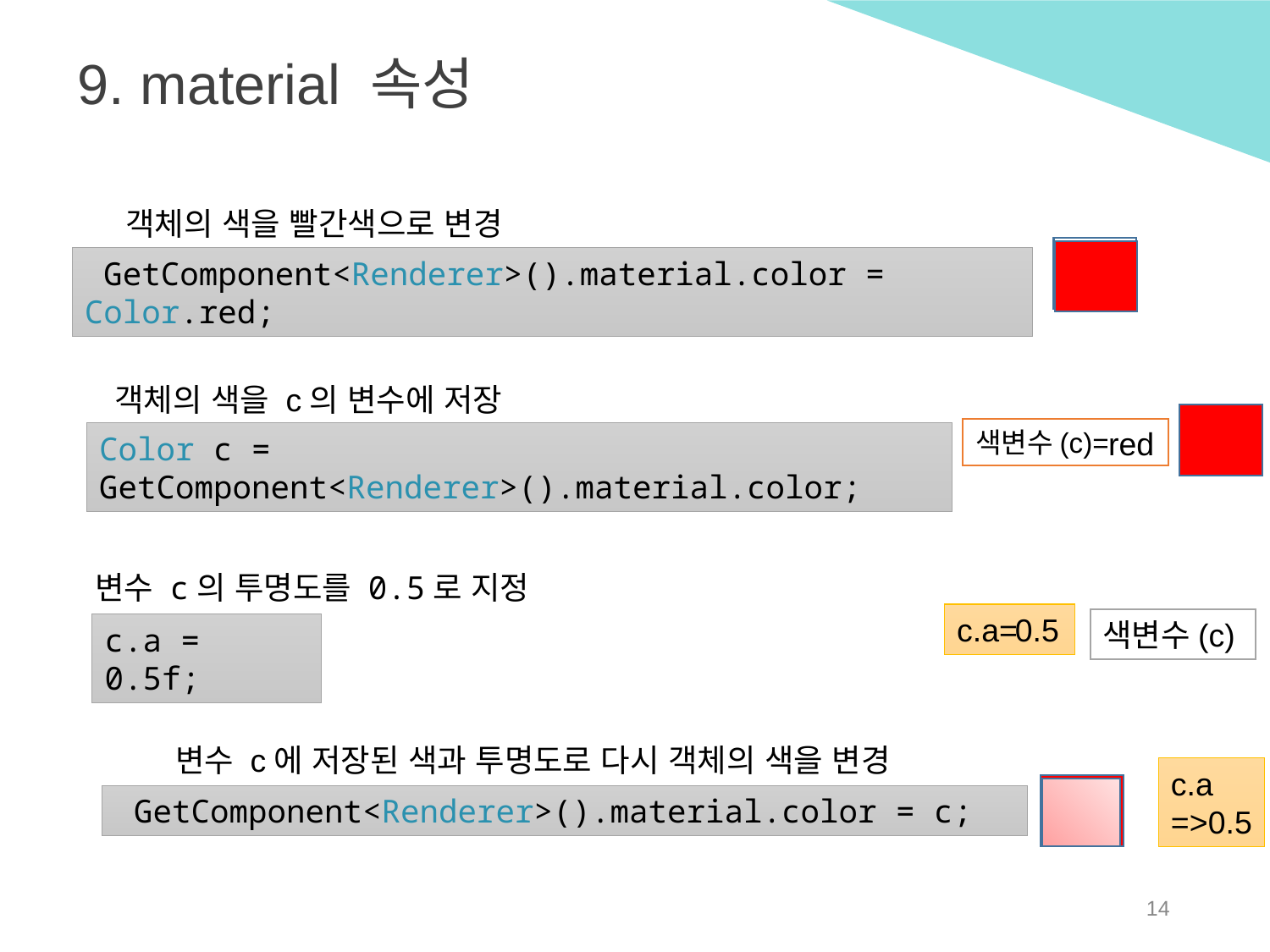

9. material 속성
객체의 색을 빨간색으로 변경

 GetComponent<Renderer>().material.color = Color.red;
객체의 색을 c의 변수에 저장

red
색변수(c)=
Color c = GetComponent<Renderer>().material.color;
변수 c의 투명도를 0.5로 지정
c.a=
0.5
색변수(c)
c.a = 0.5f;
변수 c에 저장된 색과 투명도로 다시 객체의 색을 변경
c.a
=>0.5

 GetComponent<Renderer>().material.color = c;
14